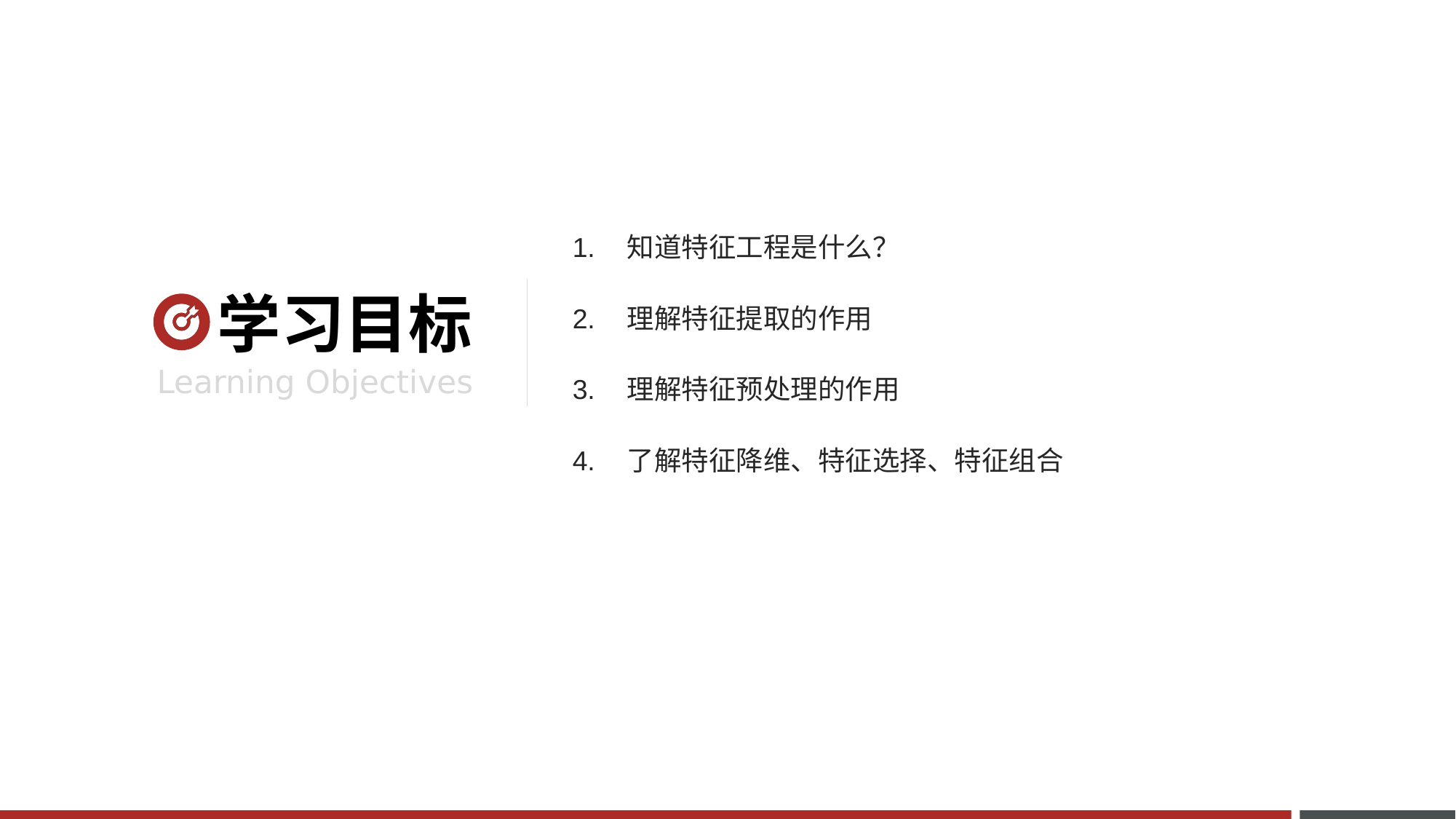

知道特征工程是什么？
理解特征提取的作用
理解特征预处理的作用
了解特征降维、特征选择、特征组合